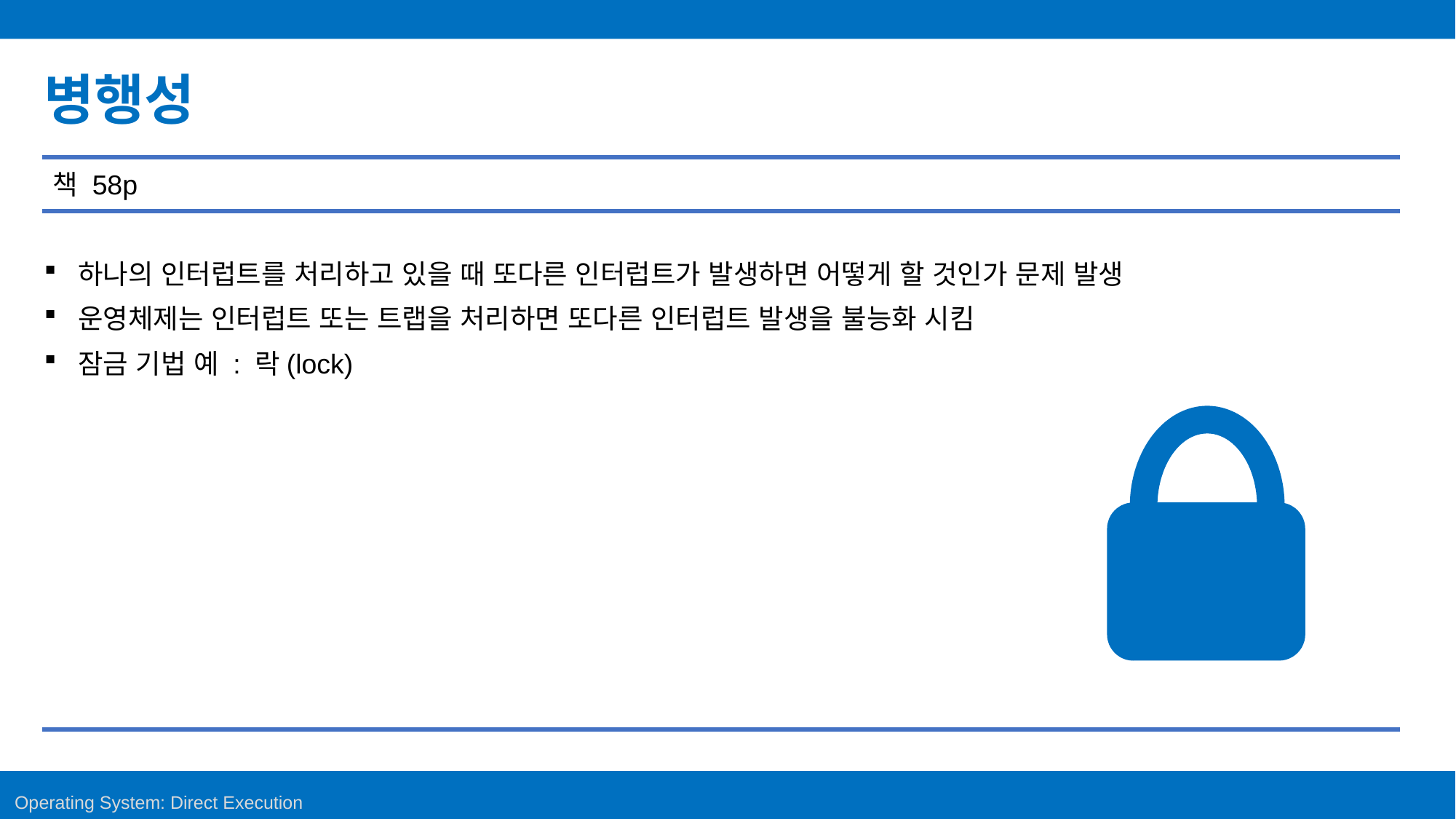

Contents
병행성
책 58p
하나의 인터럽트를 처리하고 있을 때 또다른 인터럽트가 발생하면 어떻게 할 것인가 문제 발생
운영체제는 인터럽트 또는 트랩을 처리하면 또다른 인터럽트 발생을 불능화 시킴
잠금 기법 예 : 락(lock)

28
Operating System: Direct Execution